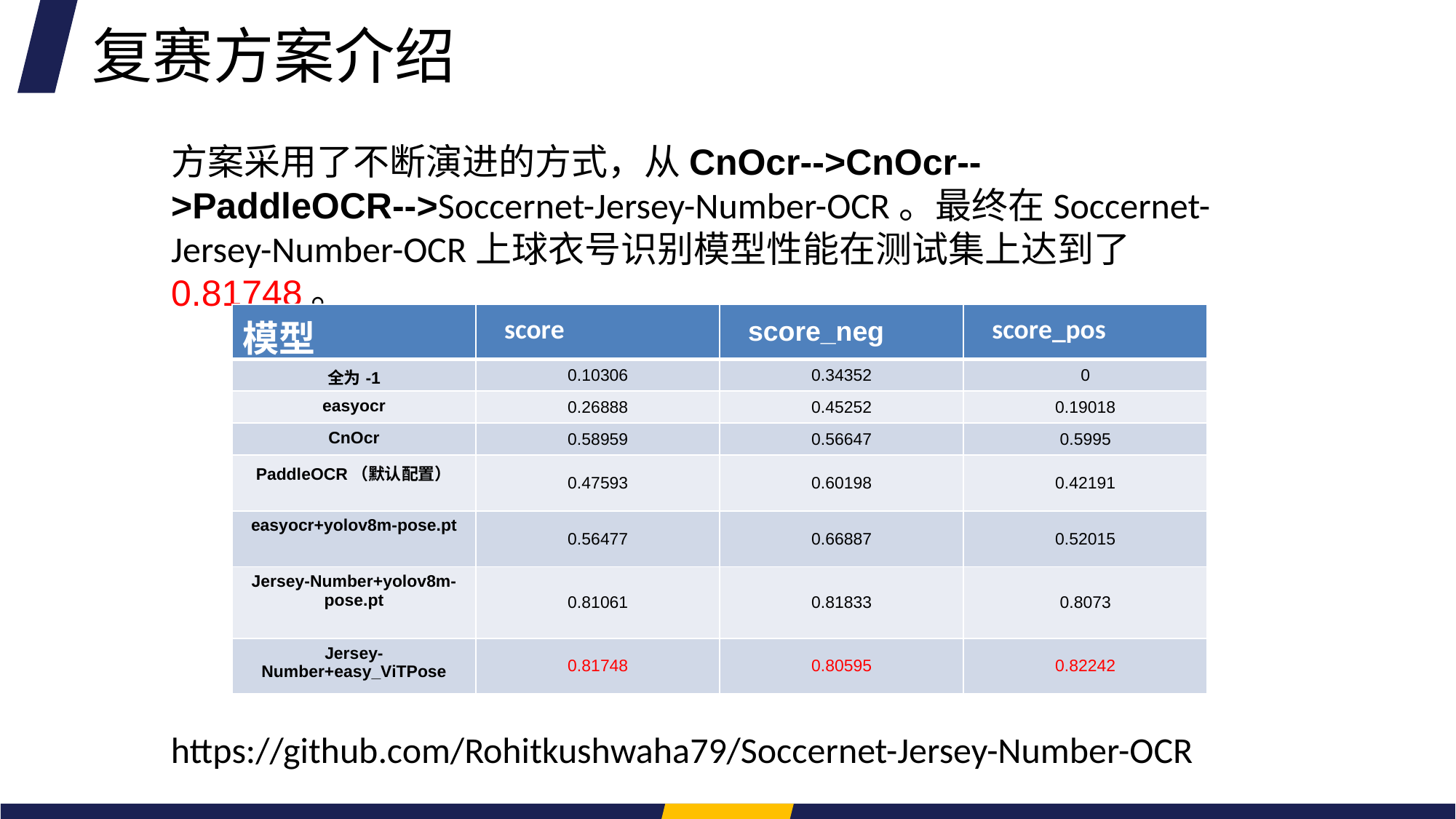

复赛方案介绍
方案采用了不断演进的方式，从CnOcr-->CnOcr-->PaddleOCR-->Soccernet-Jersey-Number-OCR。最终在Soccernet-Jersey-Number-OCR上球衣号识别模型性能在测试集上达到了0.81748。
| 模型 | score | score\_neg | score\_pos |
| --- | --- | --- | --- |
| 全为-1 | 0.10306 | 0.34352 | 0 |
| easyocr | 0.26888 | 0.45252 | 0.19018 |
| CnOcr | 0.58959 | 0.56647 | 0.5995 |
| PaddleOCR（默认配置） | 0.47593 | 0.60198 | 0.42191 |
| easyocr+yolov8m-pose.pt | 0.56477 | 0.66887 | 0.52015 |
| Jersey-Number+yolov8m-pose.pt | 0.81061 | 0.81833 | 0.8073 |
| Jersey-Number+easy\_ViTPose | 0.81748 | 0.80595 | 0.82242 |
https://github.com/Rohitkushwaha79/Soccernet-Jersey-Number-OCR
16